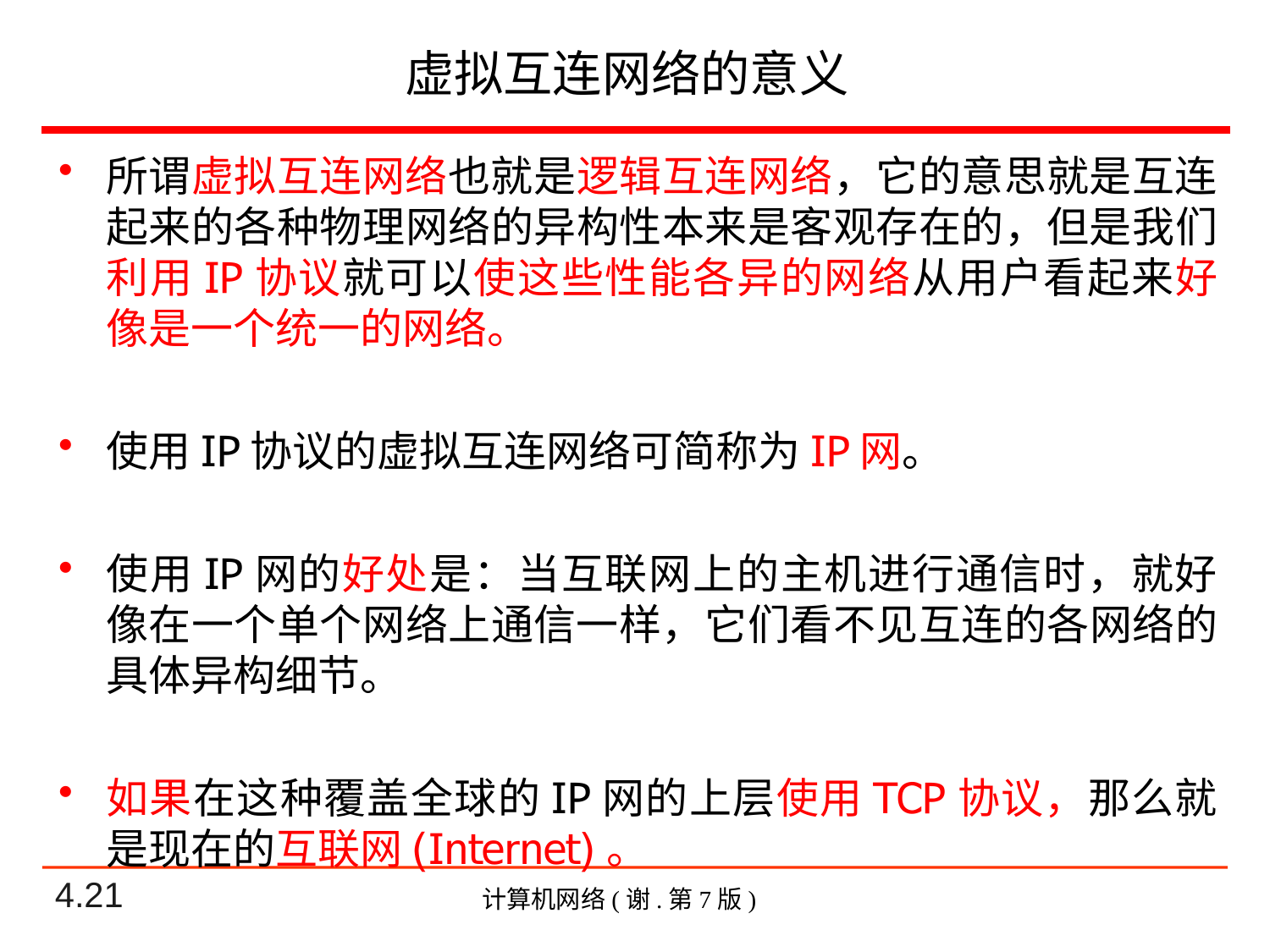

# 虚拟互连网络的意义
所谓虚拟互连网络也就是逻辑互连网络，它的意思就是互连起来的各种物理网络的异构性本来是客观存在的，但是我们利用IP协议就可以使这些性能各异的网络从用户看起来好像是一个统一的网络。

使用IP协议的虚拟互连网络可简称为IP网。

使用IP网的好处是：当互联网上的主机进行通信时，就好像在一个单个网络上通信一样，它们看不见互连的各网络的具体异构细节。

如果在这种覆盖全球的IP网的上层使用TCP协议，那么就是现在的互联网(Internet)。